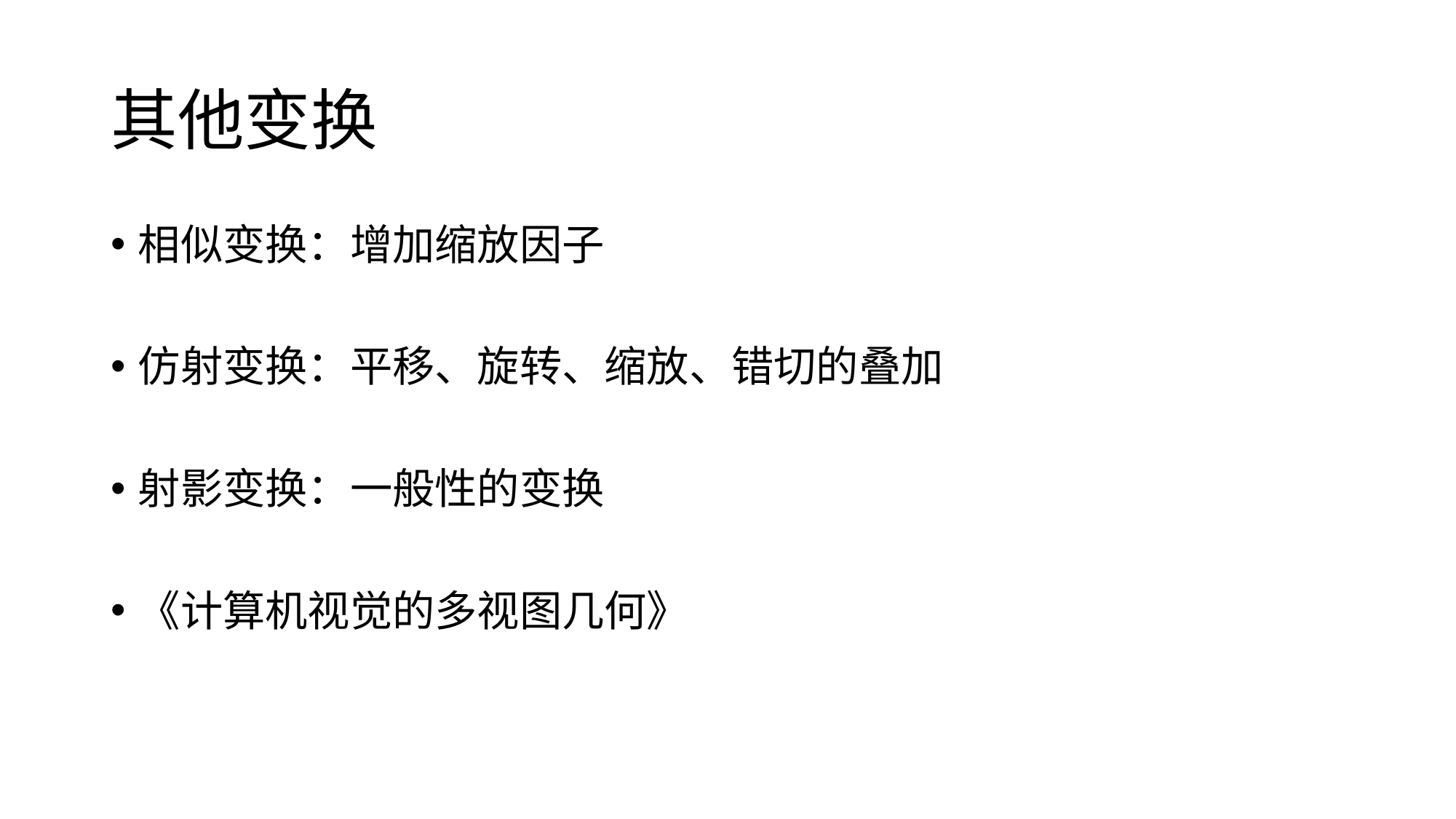

# 其他变换
相似变换：增加缩放因子

仿射变换：平移、旋转、缩放、错切的叠加

射影变换：一般性的变换

《计算机视觉的多视图几何》